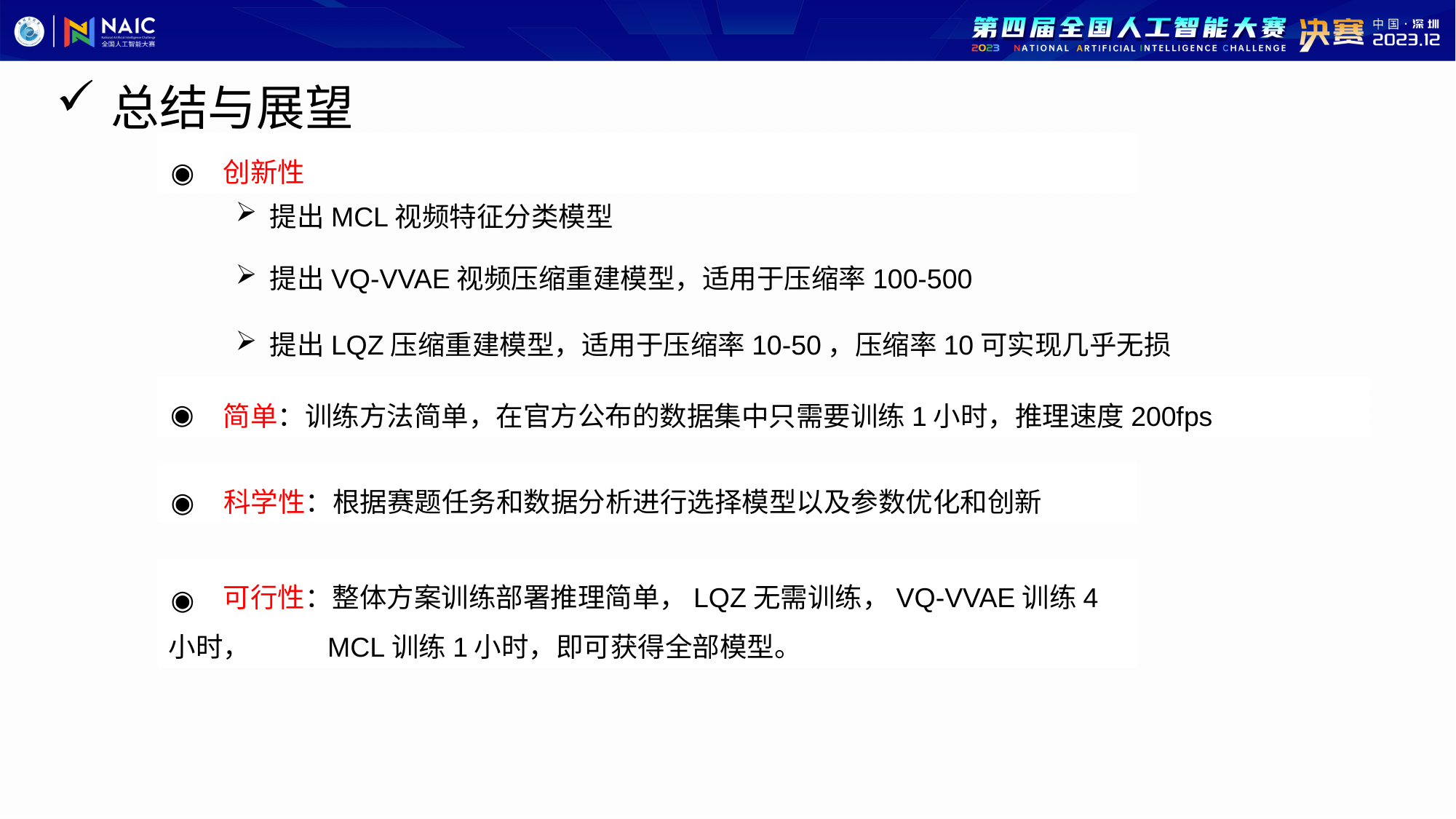

总结与展望
创新性
◉
提出MCL视频特征分类模型
提出VQ-VVAE视频压缩重建模型，适用于压缩率100-500
提出LQZ压缩重建模型，适用于压缩率10-50，压缩率10可实现几乎无损
简单：训练方法简单，在官方公布的数据集中只需要训练1小时，推理速度200fps
◉
科学性：根据赛题任务和数据分析进行选择模型以及参数优化和创新
◉
可行性：整体方案训练部署推理简单，LQZ无需训练，VQ-VVAE训练4小时，	       MCL训练1小时，即可获得全部模型。
◉